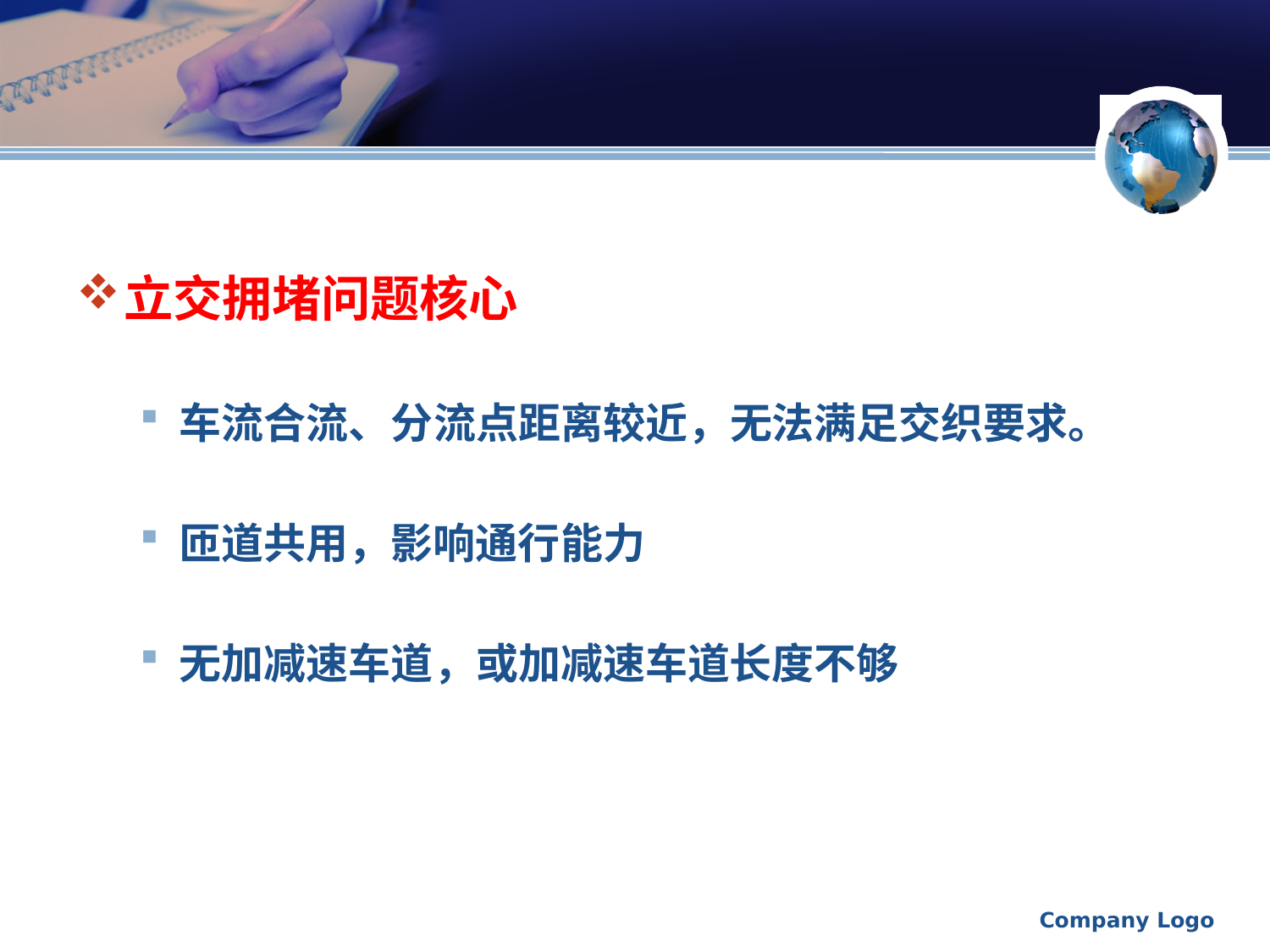

#
立交拥堵问题核心
车流合流、分流点距离较近，无法满足交织要求。
匝道共用，影响通行能力
无加减速车道，或加减速车道长度不够
Company Logo